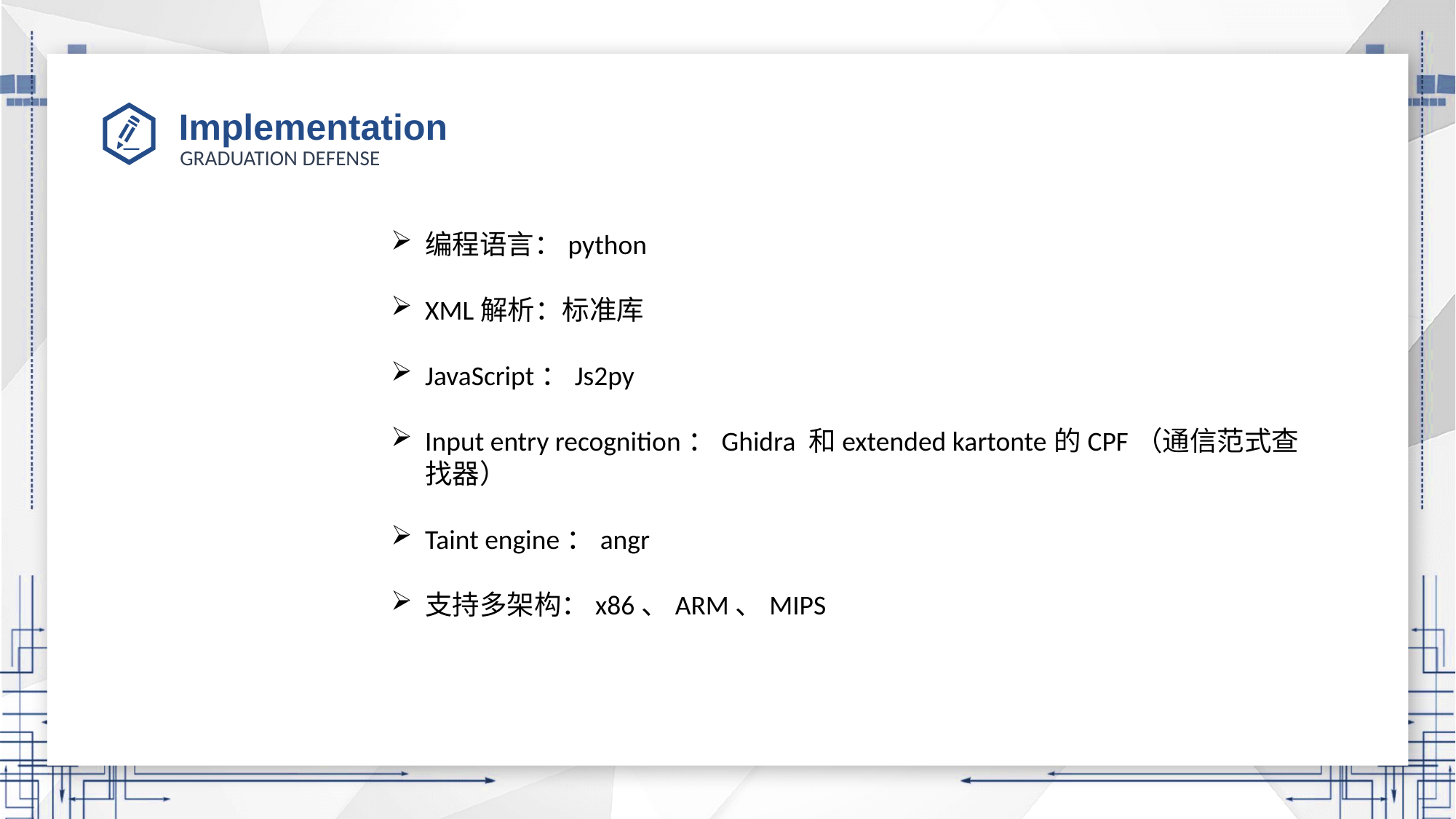

# Implementation
编程语言：python

XML解析：标准库

JavaScript：Js2py

Input entry recognition：Ghidra 和extended kartonte的CPF（通信范式查找器）

Taint engine：angr

支持多架构：x86、ARM、MIPS
点击输入
标题文本
详写内容……点击输入本栏的具体文字，简明扼要的说明分项内容，此为概念图解，请根据您的具体内容酌情修改
点击输入本栏的具体文字，简明扼要的说明分项内容